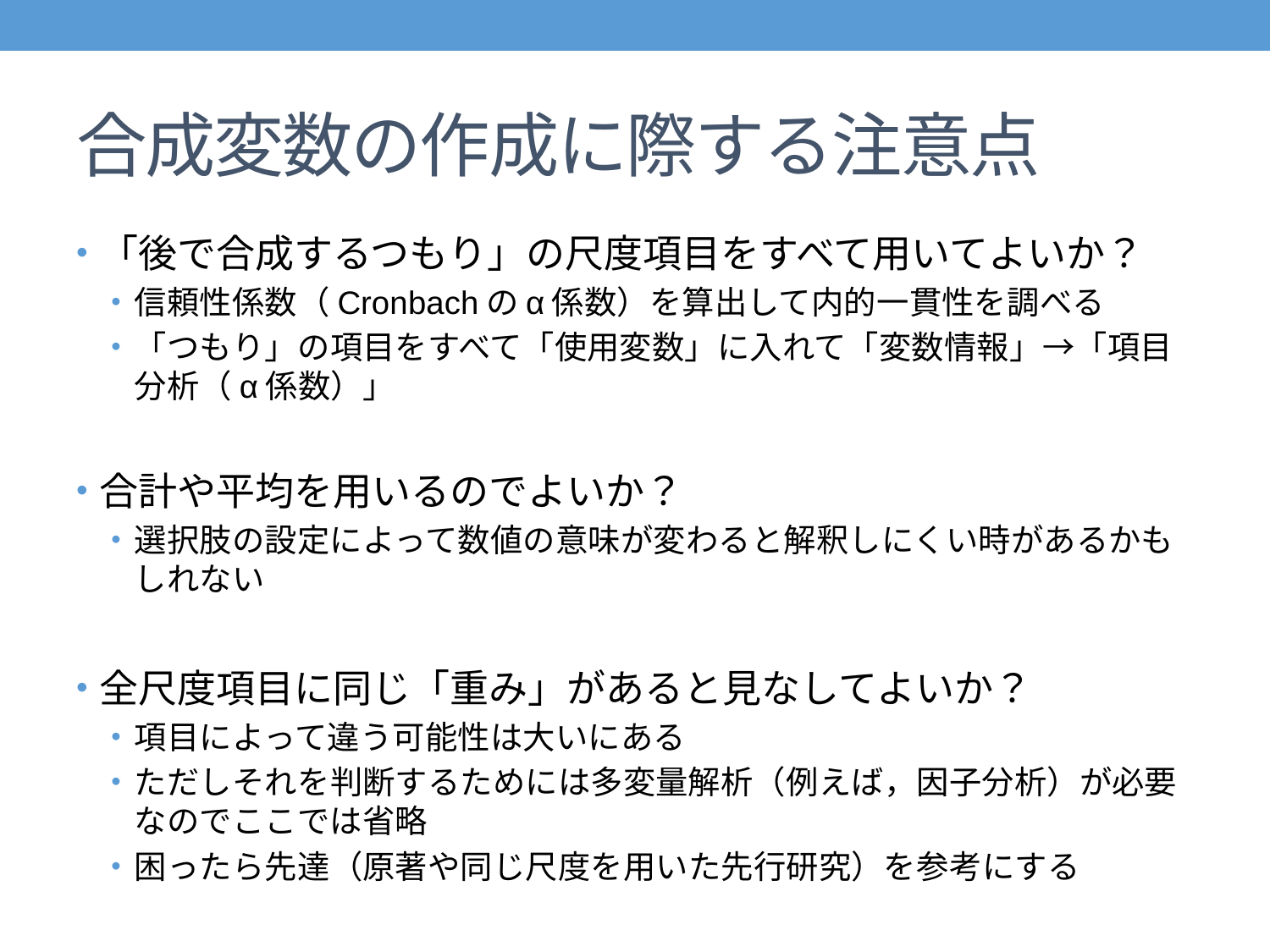

# 合成変数の作成に際する注意点
「後で合成するつもり」の尺度項目をすべて用いてよいか？
信頼性係数（Cronbachのα係数）を算出して内的一貫性を調べる
「つもり」の項目をすべて「使用変数」に入れて「変数情報」→「項目分析（α係数）」

合計や平均を用いるのでよいか？
選択肢の設定によって数値の意味が変わると解釈しにくい時があるかもしれない

全尺度項目に同じ「重み」があると見なしてよいか？
項目によって違う可能性は大いにある
ただしそれを判断するためには多変量解析（例えば，因子分析）が必要なのでここでは省略
困ったら先達（原著や同じ尺度を用いた先行研究）を参考にする